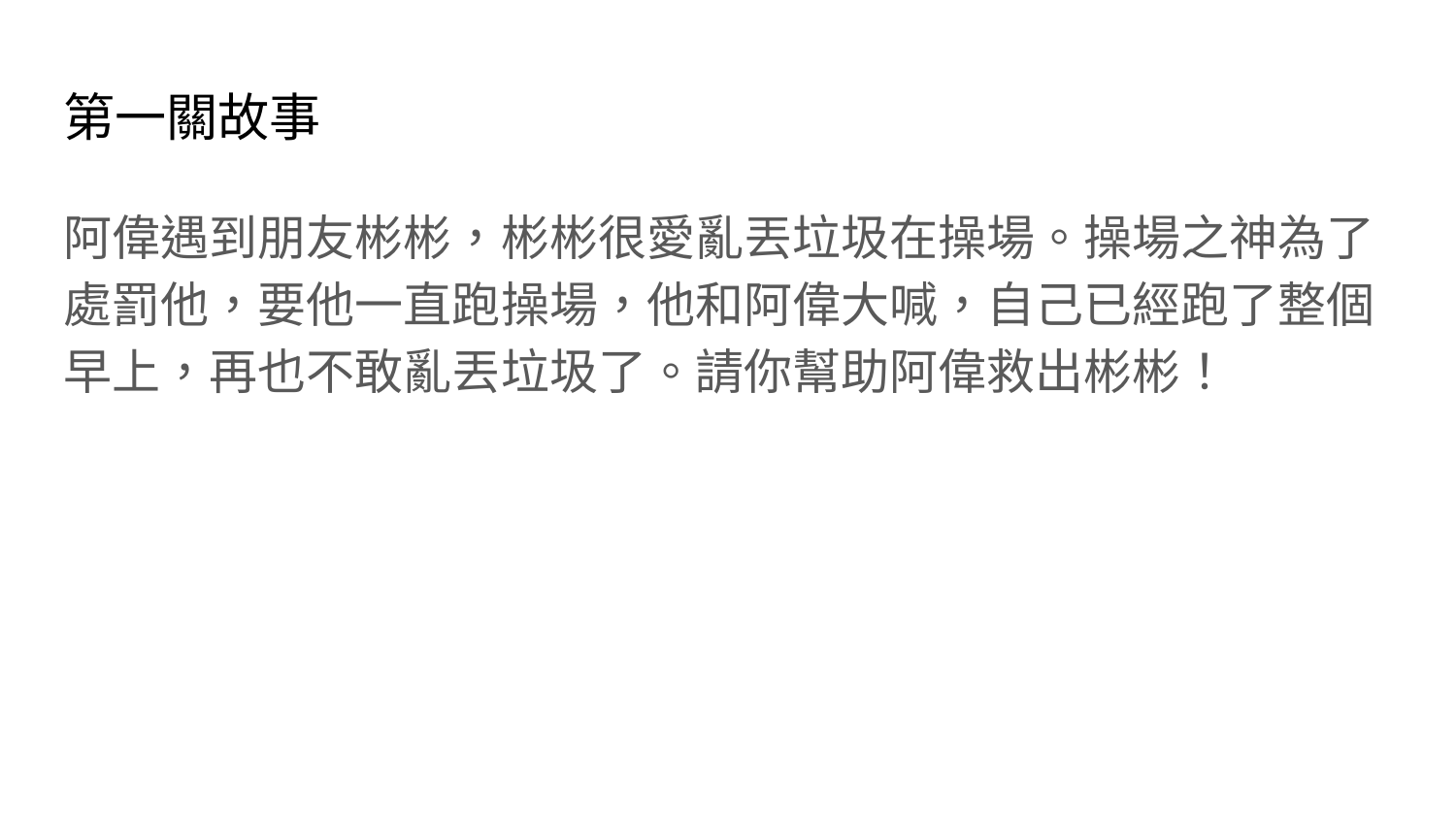

第一關故事
阿偉遇到朋友彬彬，彬彬很愛亂丟垃圾在操場。操場之神為了處罰他，要他一直跑操場，他和阿偉大喊，自己已經跑了整個早上，再也不敢亂丟垃圾了。請你幫助阿偉救出彬彬！